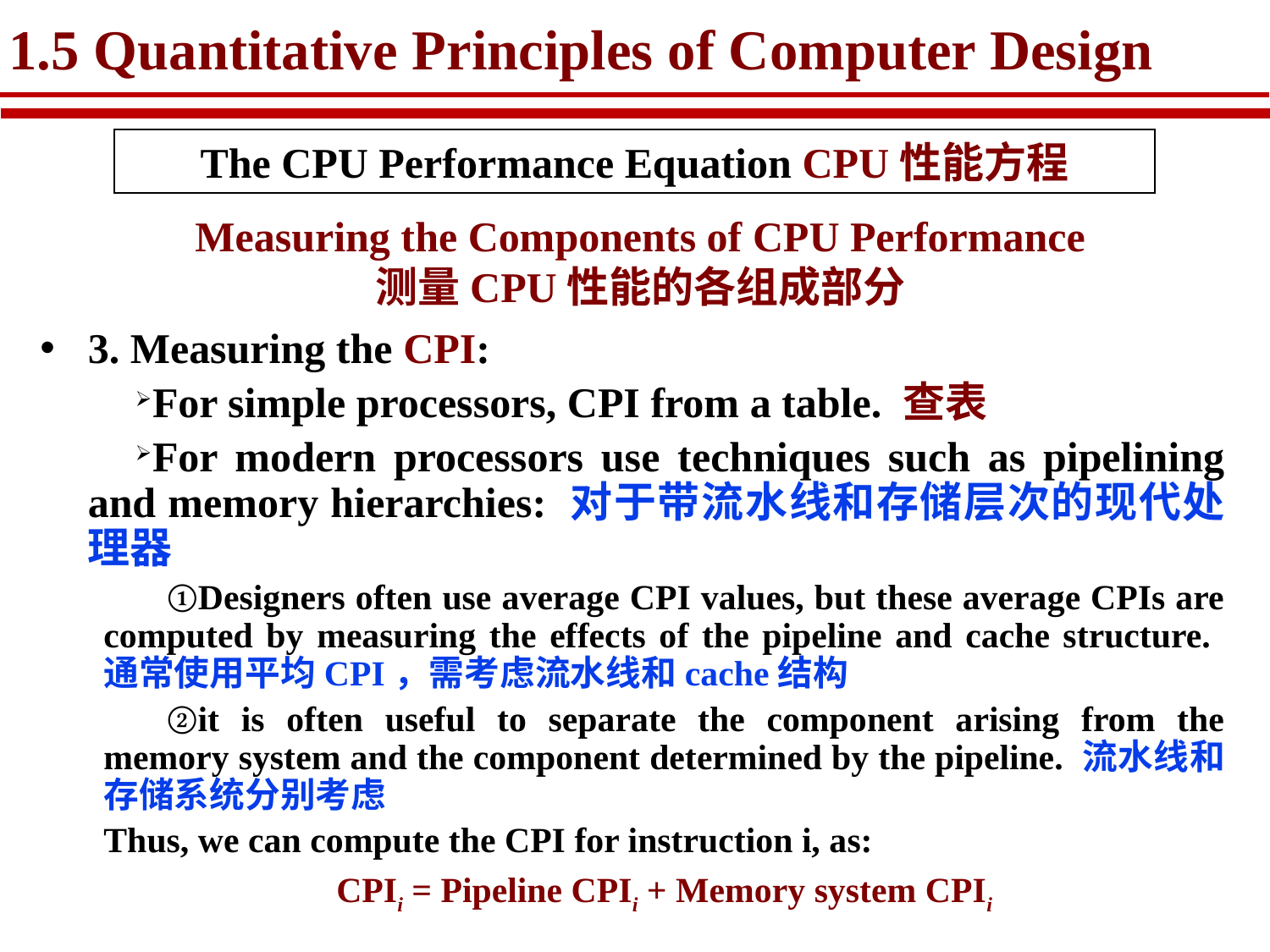

# 1.5 Quantitative Principles of Computer Design
The CPU Performance Equation CPU性能方程
Measuring the Components of CPU Performance
测量CPU性能的各组成部分

3. Measuring the CPI:
For simple processors, CPI from a table. 查表
For modern processors use techniques such as pipelining and memory hierarchies: 对于带流水线和存储层次的现代处理器
Designers often use average CPI values, but these average CPIs are computed by measuring the effects of the pipeline and cache structure.  通常使用平均CPI，需考虑流水线和cache结构
it is often useful to separate the component arising from the memory system and the component determined by the pipeline. 流水线和存储系统分别考虑
Thus, we can compute the CPI for instruction i, as:
CPIi = Pipeline CPIi + Memory system CPIi